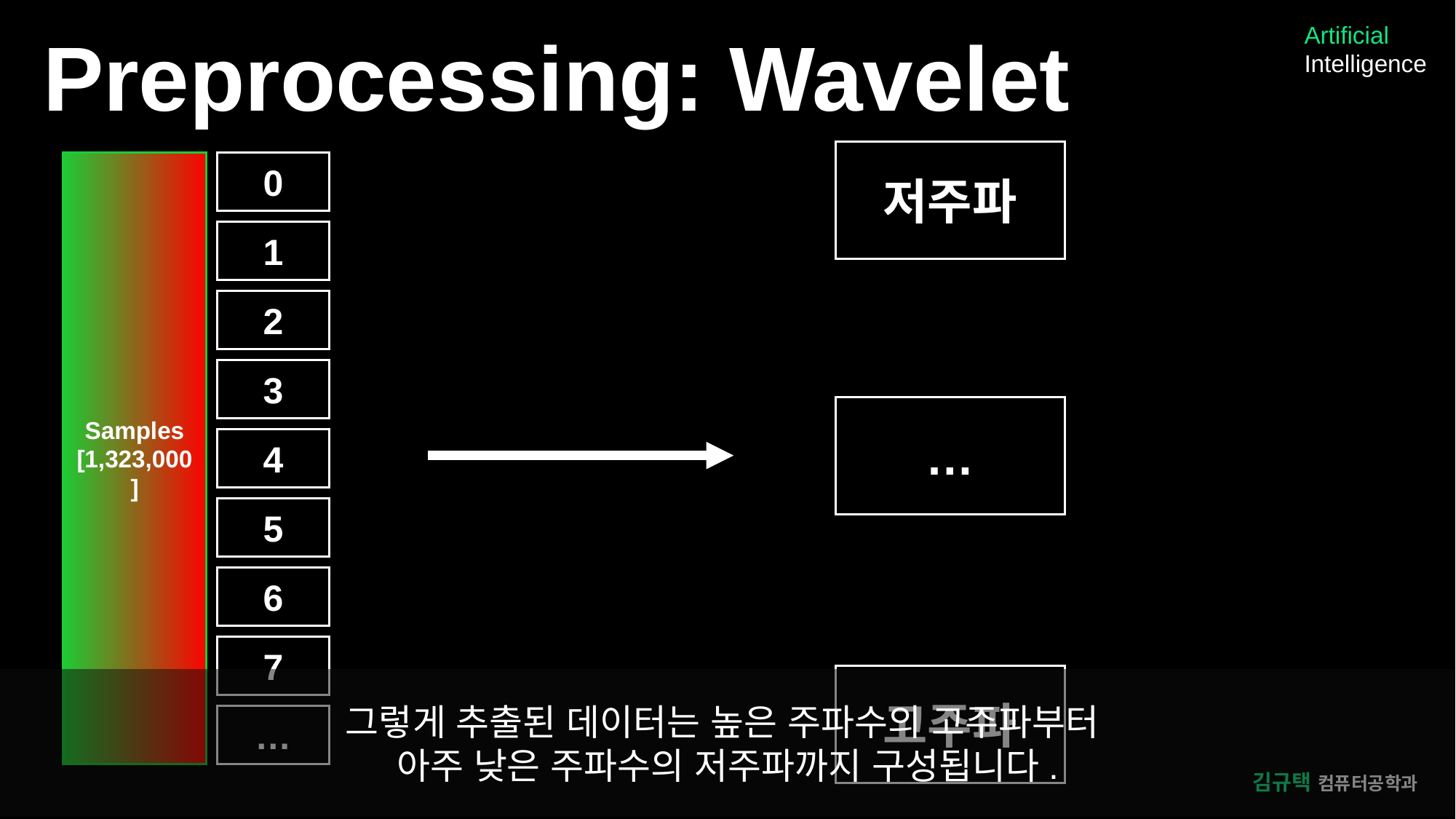

Artificial
Intelligence
Preprocessing: Wavelet
저주파
Samples
[1,323,000]
0
1
2
3
…
4
5
6
7
고주파
그렇게 추출된 데이터는 높은 주파수의 고주파부터
아주 낮은 주파수의 저주파까지 구성됩니다.
…
김규택 컴퓨터공학과